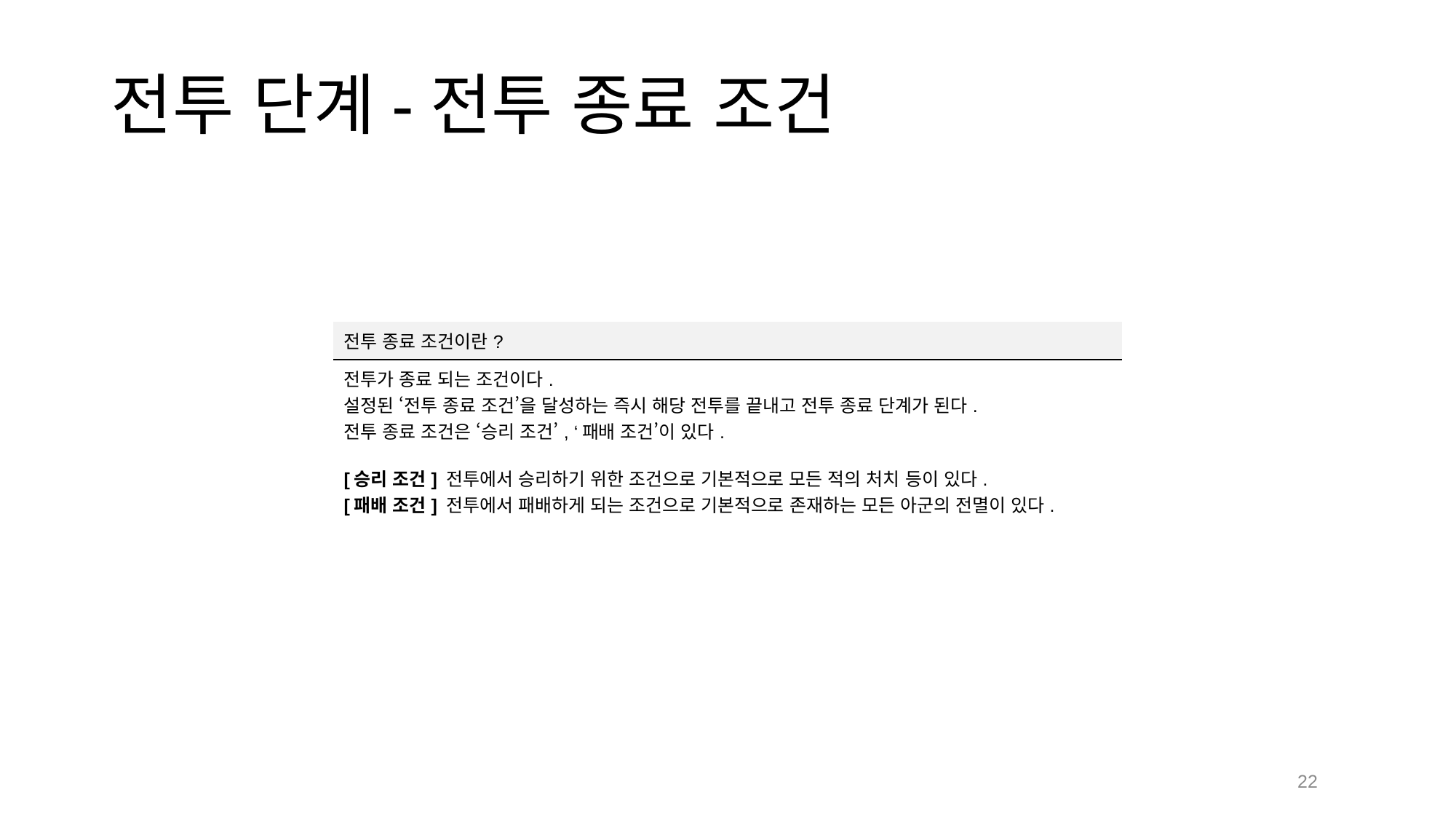

# 전투 단계-전투 종료 조건
| 전투 종료 조건이란? |
| --- |
| 전투가 종료 되는 조건이다. 설정된 ‘전투 종료 조건’을 달성하는 즉시 해당 전투를 끝내고 전투 종료 단계가 된다. 전투 종료 조건은 ‘승리 조건’, ‘패배 조건’이 있다. [승리 조건] 전투에서 승리하기 위한 조건으로 기본적으로 모든 적의 처치 등이 있다. [패배 조건] 전투에서 패배하게 되는 조건으로 기본적으로 존재하는 모든 아군의 전멸이 있다. |
22